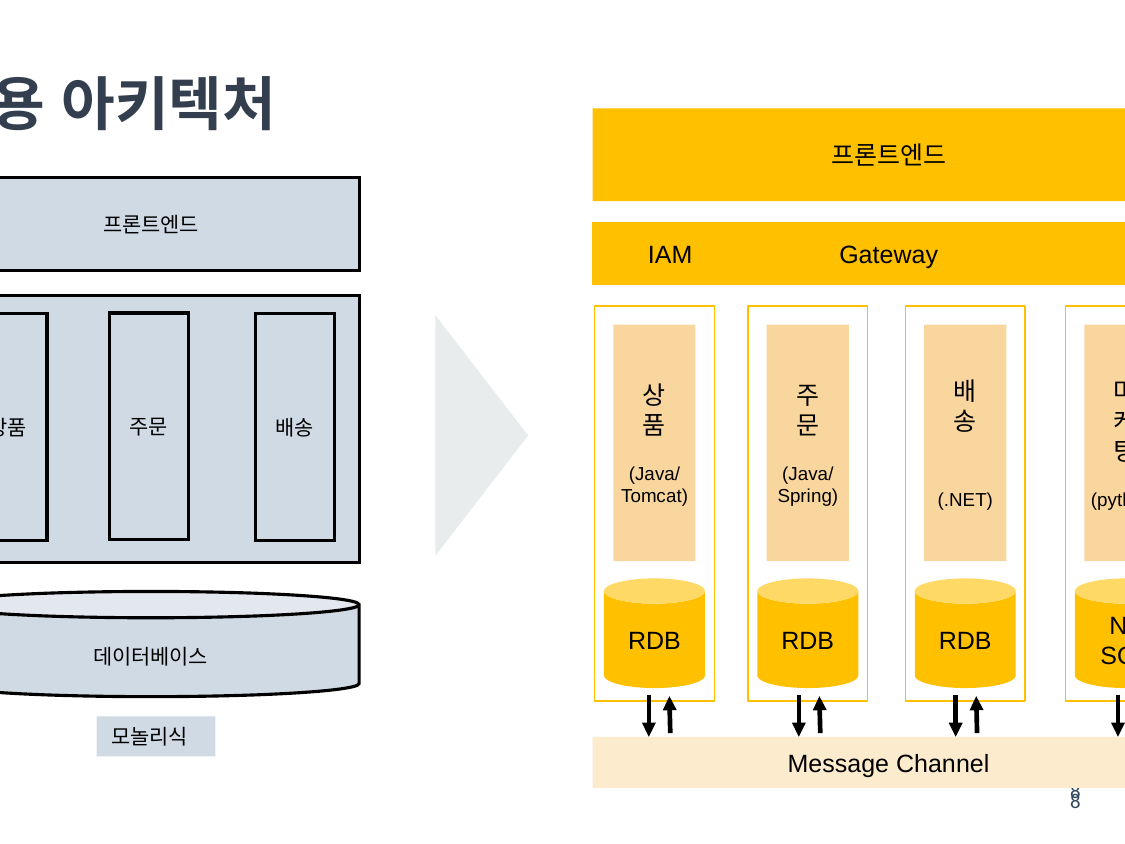

# 적용 아키텍처
프론트엔드
프론트엔드

주문
상품
배송
데이터베이스
모놀리식
IAM
Gateway

상
품

(Java/
Tomcat)
주
문
(Java/
Spring)
배
송

(.NET)
마
케
팅

(python)

RDB
RDB
RDB
No
SQL
Message Channel